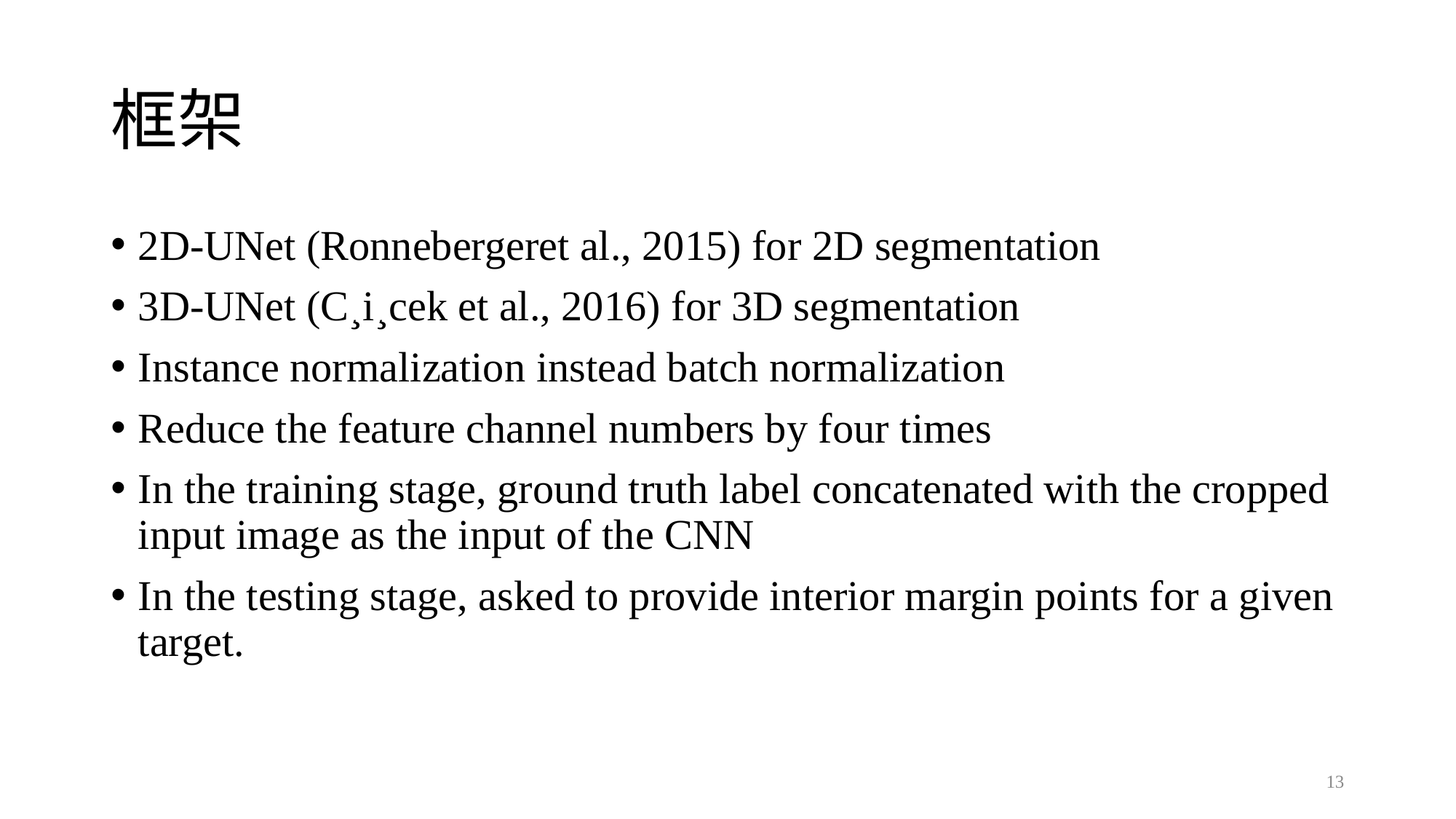

# 框架
2D-UNet (Ronnebergeret al., 2015) for 2D segmentation
3D-UNet (C¸i¸cek et al., 2016) for 3D segmentation
Instance normalization instead batch normalization
Reduce the feature channel numbers by four times
In the training stage, ground truth label concatenated with the cropped input image as the input of the CNN
In the testing stage, asked to provide interior margin points for a given target.
13